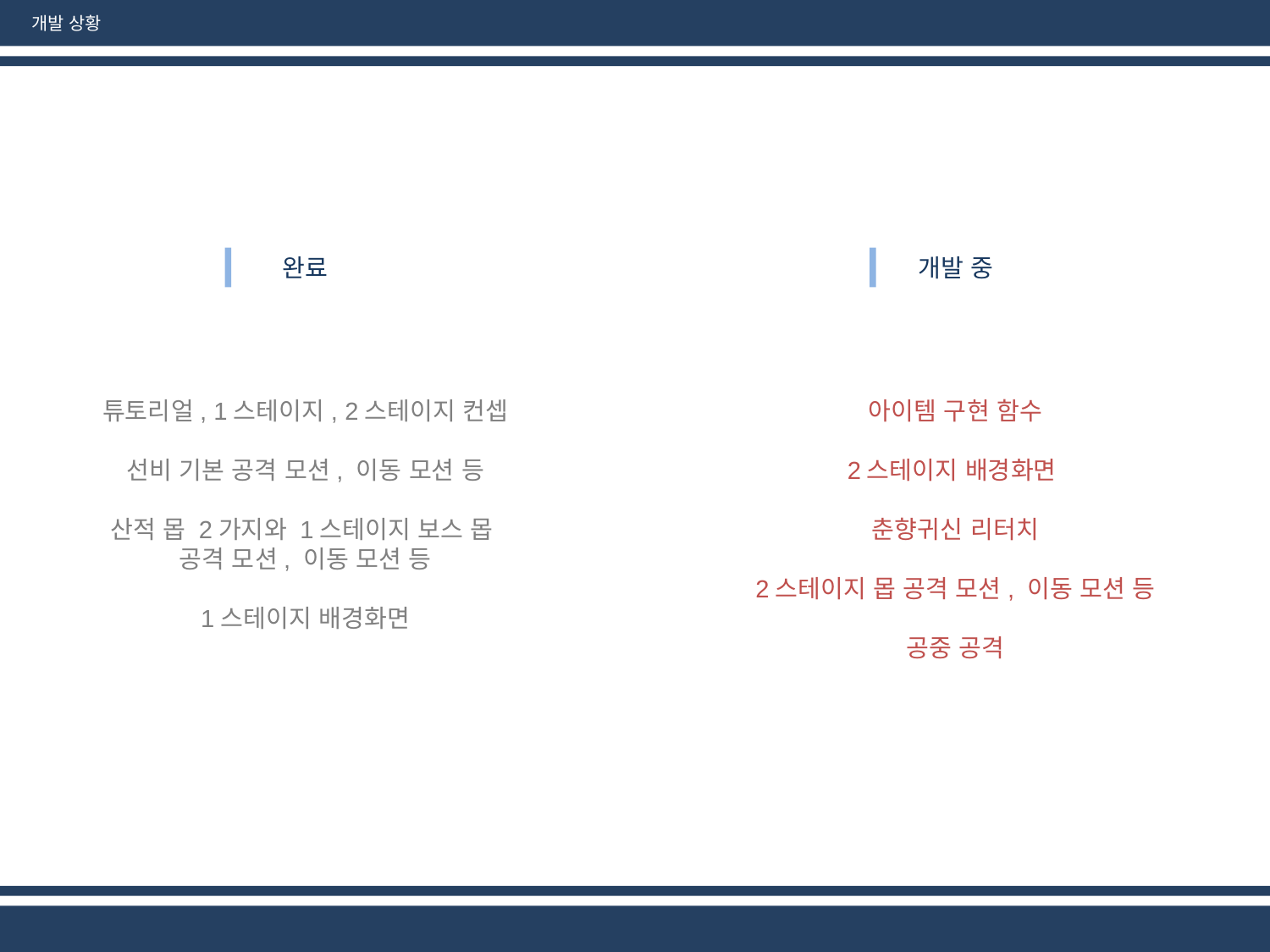

개발 상황

완료
개발 중

튜토리얼, 1스테이지, 2스테이지 컨셉

선비 기본 공격 모션, 이동 모션 등

산적 몹 2가지와 1스테이지 보스 몹
공격 모션, 이동 모션 등

1스테이지 배경화면
아이템 구현 함수

2스테이지 배경화면

춘향귀신 리터치

2스테이지 몹 공격 모션, 이동 모션 등

공중 공격